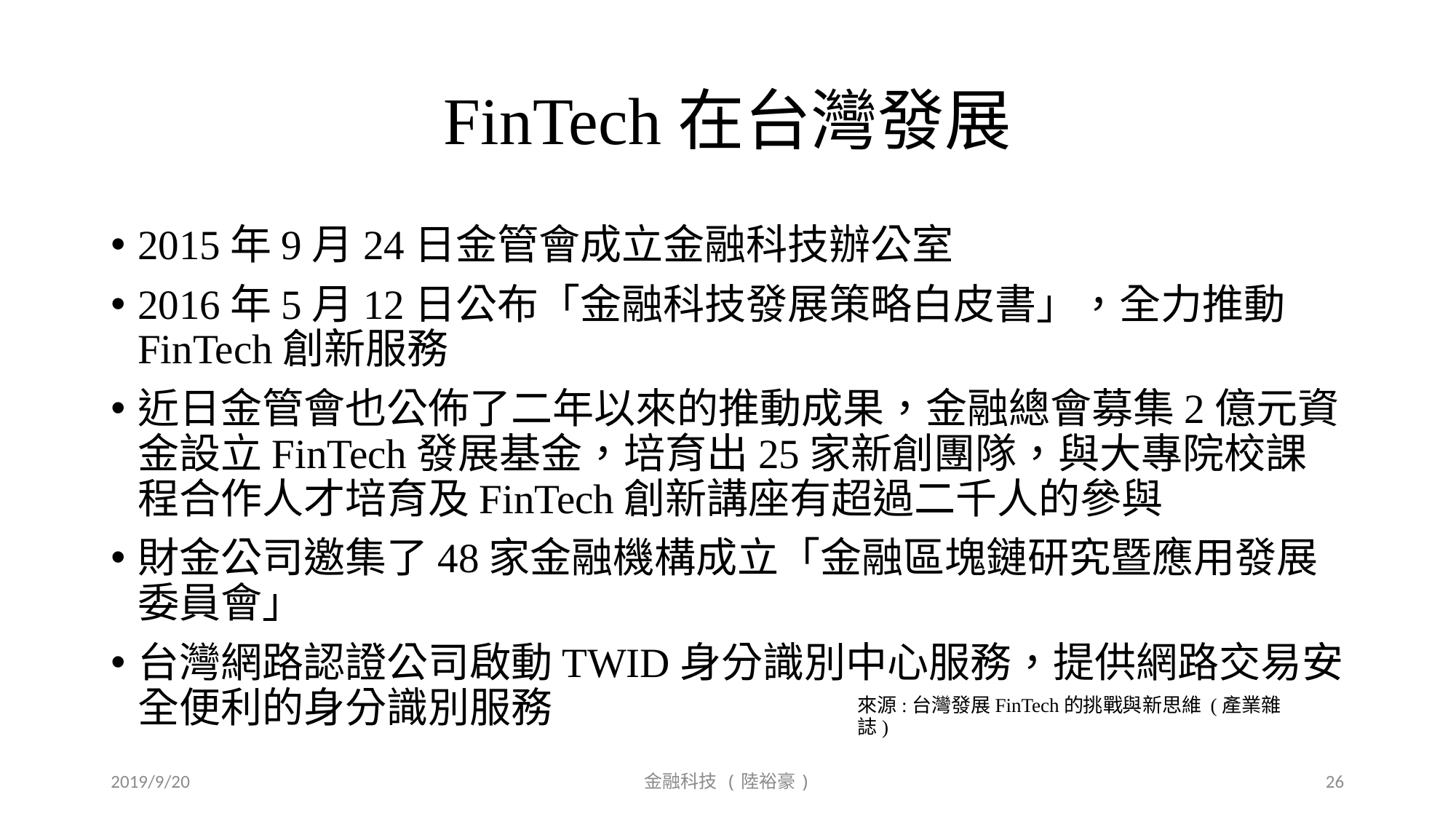

# FinTech在台灣發展
2015年9月24日金管會成立金融科技辦公室
2016年5月12日公布「金融科技發展策略白皮書」，全力推動FinTech創新服務
近日金管會也公佈了二年以來的推動成果，金融總會募集2億元資金設立FinTech發展基金，培育出25家新創團隊，與大專院校課程合作人才培育及FinTech創新講座有超過二千人的參與
財金公司邀集了48家金融機構成立「金融區塊鏈研究暨應用發展委員會」
台灣網路認證公司啟動TWID身分識別中心服務，提供網路交易安全便利的身分識別服務
來源:台灣發展FinTech的挑戰與新思維 (產業雜誌)
2019/9/20
金融科技 (陸裕豪)
26